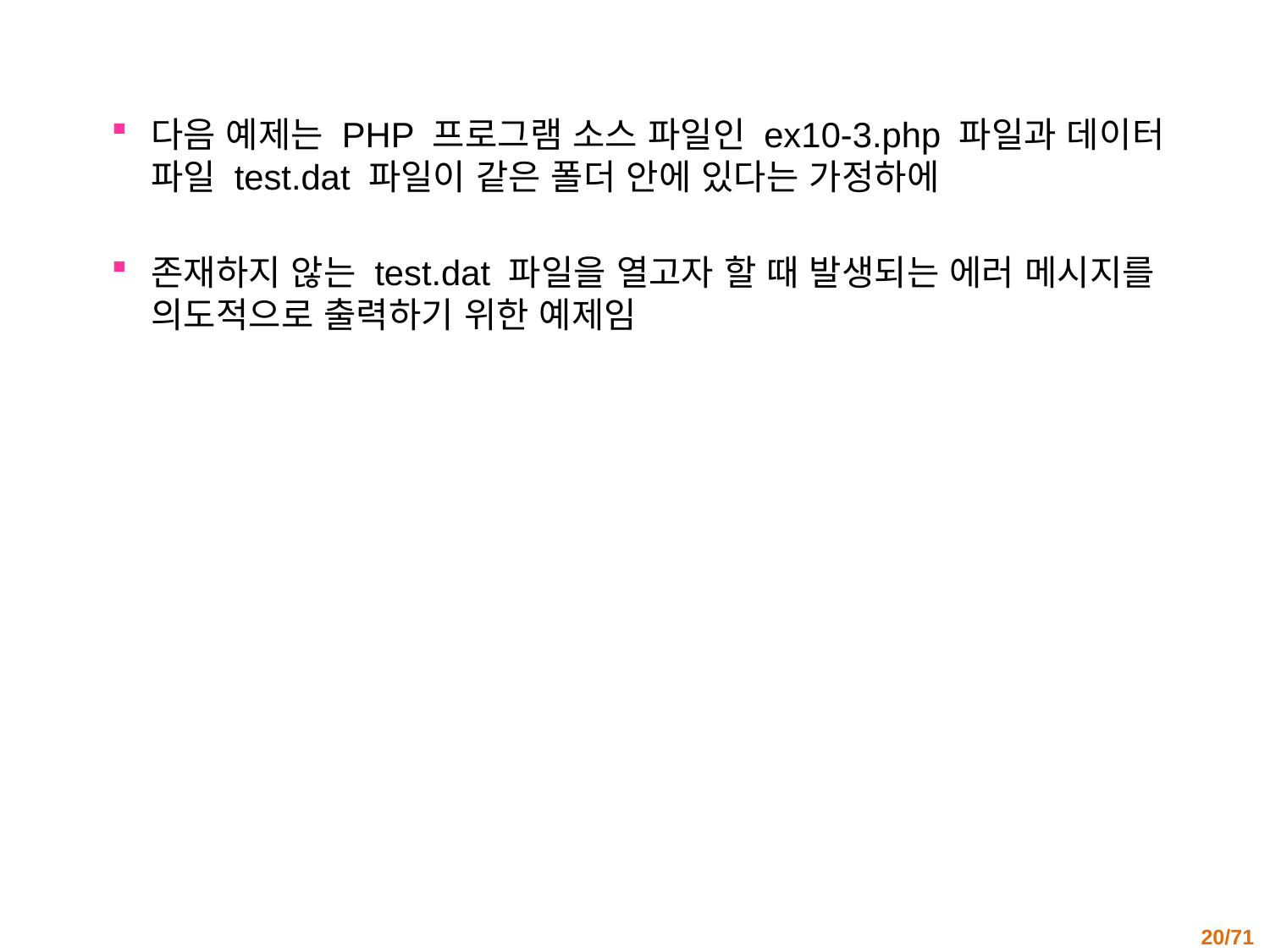

다음 예제는 PHP 프로그램 소스 파일인 ex10-3.php 파일과 데이터 파일 test.dat 파일이 같은 폴더 안에 있다는 가정하에

존재하지 않는 test.dat 파일을 열고자 할 때 발생되는 에러 메시지를 의도적으로 출력하기 위한 예제임